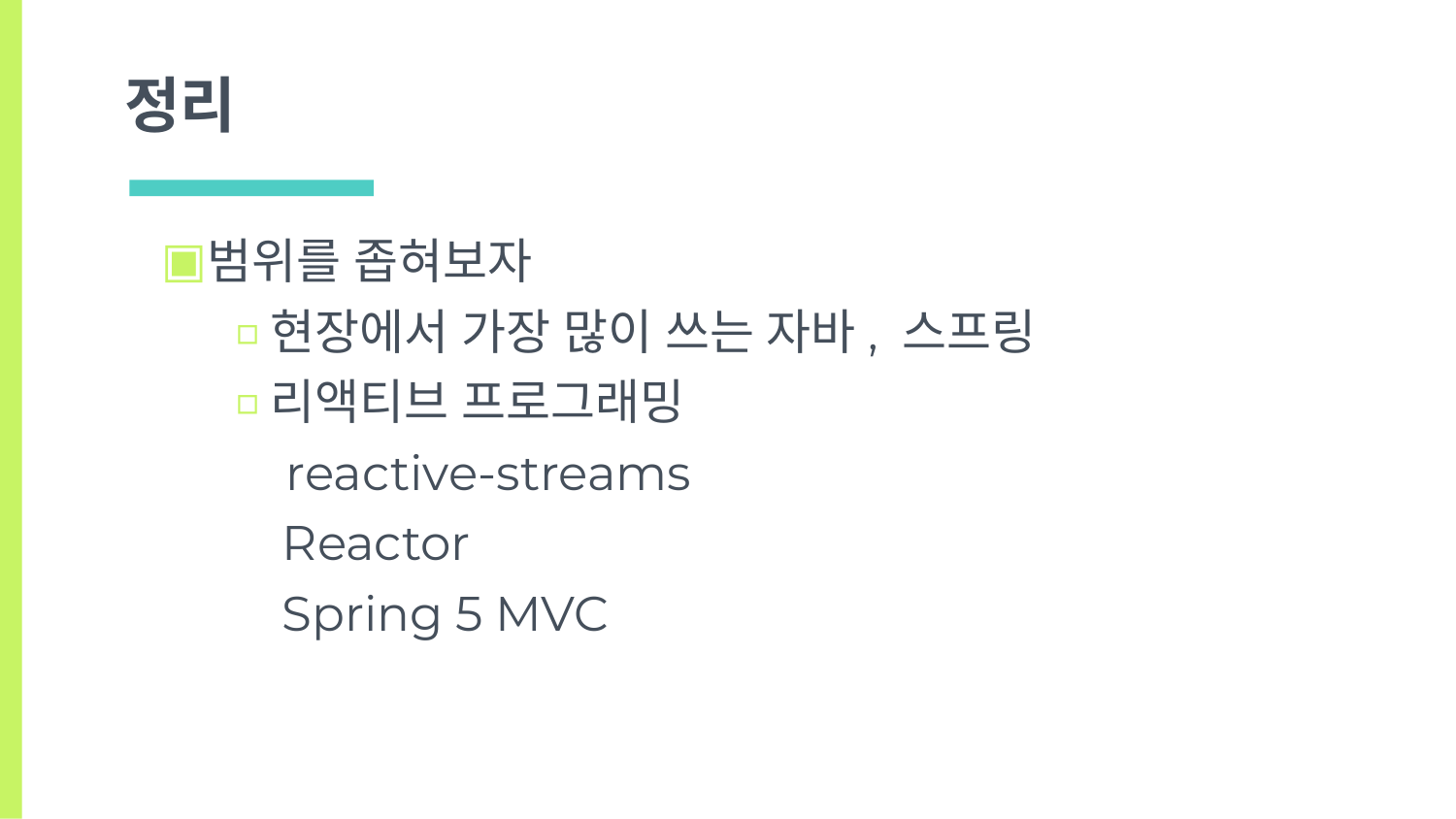

# 정리
범위를 좁혀보자
현장에서 가장 많이 쓰는 자바, 스프링
리액티브 프로그래밍
reactive-streams
Reactor
Spring 5 MVC